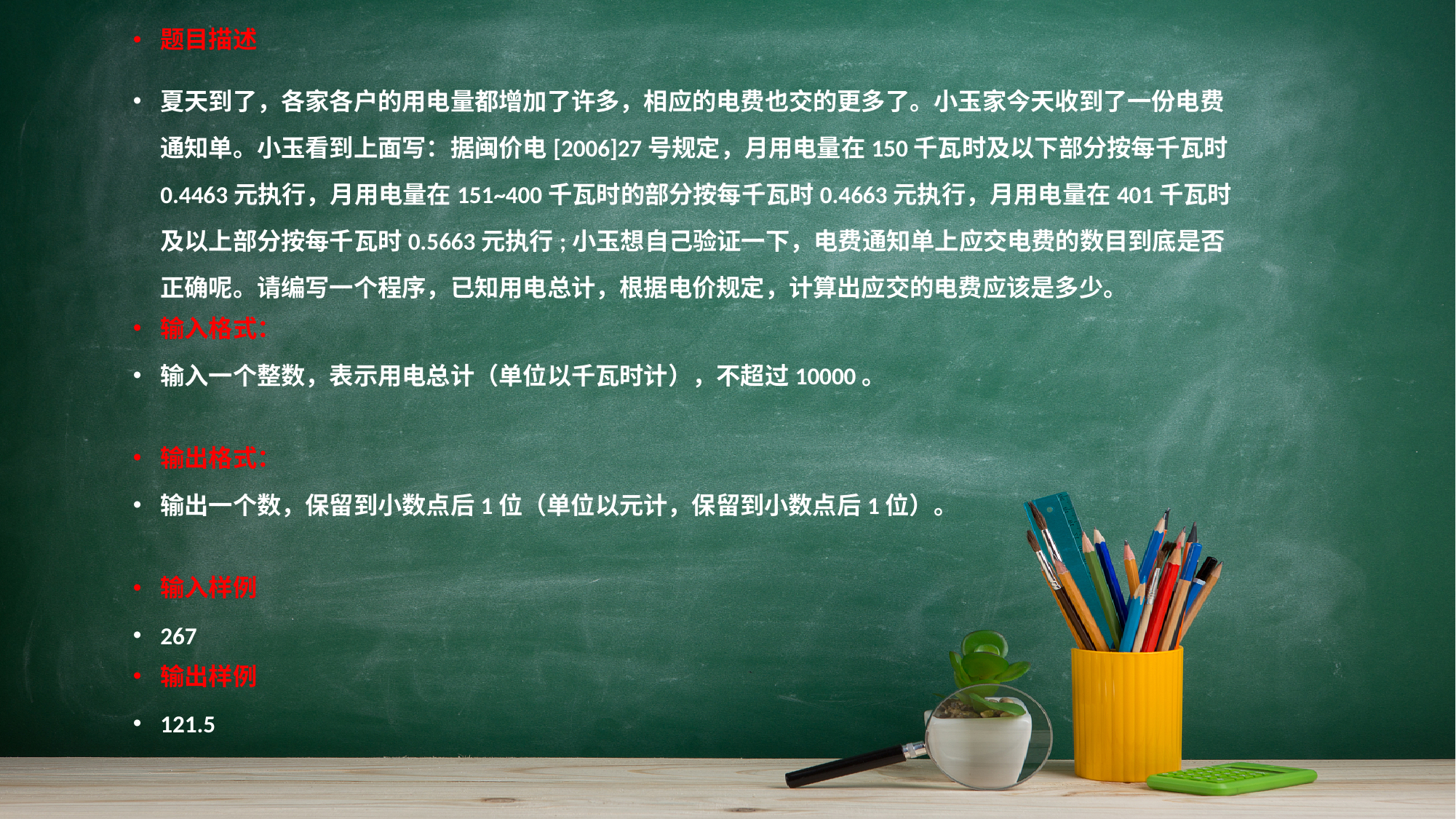

题目描述
夏天到了，各家各户的用电量都增加了许多，相应的电费也交的更多了。小玉家今天收到了一份电费通知单。小玉看到上面写：据闽价电[2006]27号规定，月用电量在150千瓦时及以下部分按每千瓦时0.4463元执行，月用电量在151~400千瓦时的部分按每千瓦时0.4663元执行，月用电量在401千瓦时及以上部分按每千瓦时0.5663元执行;小玉想自己验证一下，电费通知单上应交电费的数目到底是否正确呢。请编写一个程序，已知用电总计，根据电价规定，计算出应交的电费应该是多少。
输入格式：
输入一个整数，表示用电总计（单位以千瓦时计），不超过10000。

输出格式：
输出一个数，保留到小数点后1位（单位以元计，保留到小数点后1位）。

输入样例
267
输出样例
121.5